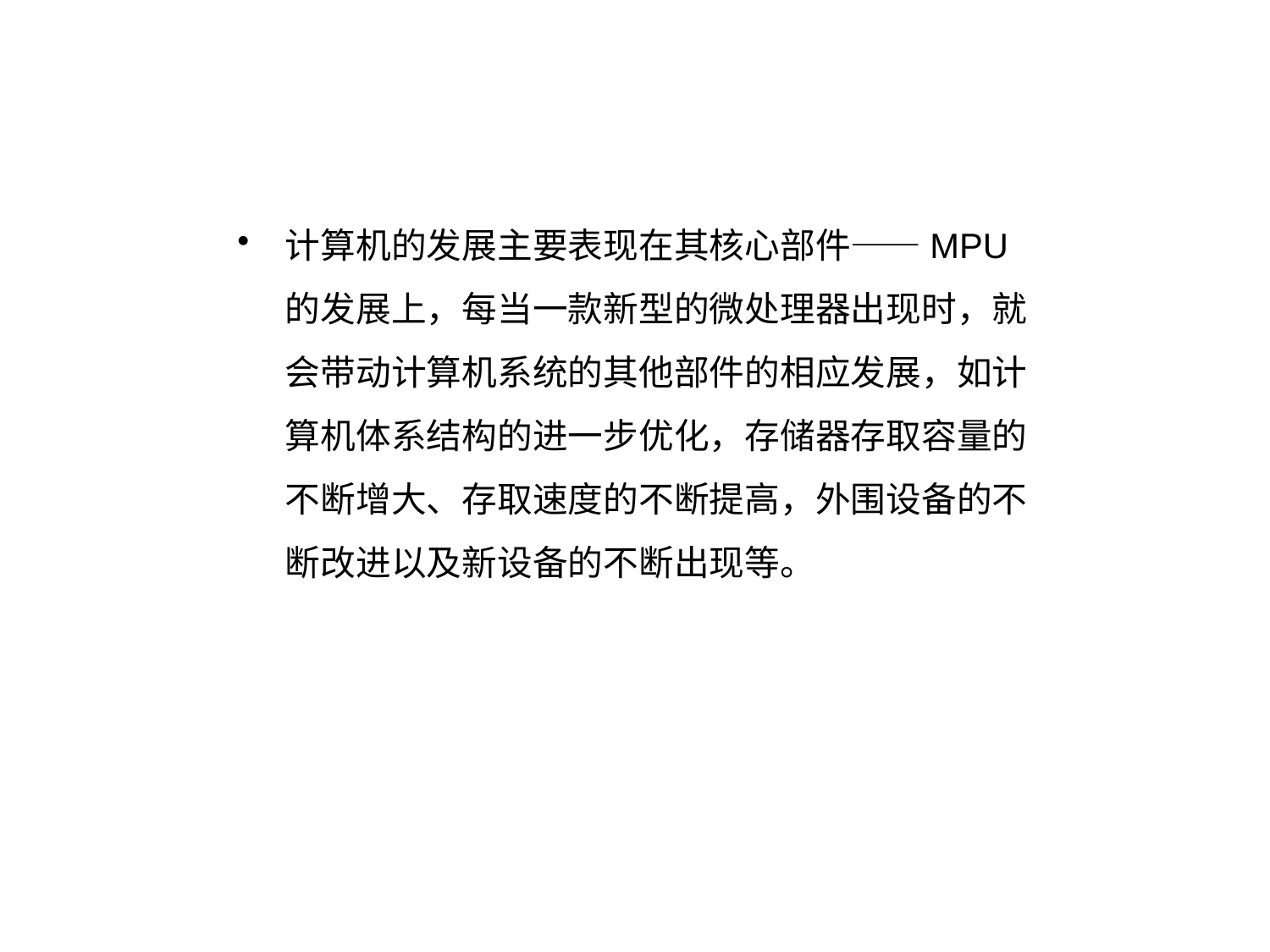

计算机的发展主要表现在其核心部件——MPU的发展上，每当一款新型的微处理器出现时，就会带动计算机系统的其他部件的相应发展，如计算机体系结构的进一步优化，存储器存取容量的不断增大、存取速度的不断提高，外围设备的不断改进以及新设备的不断出现等。